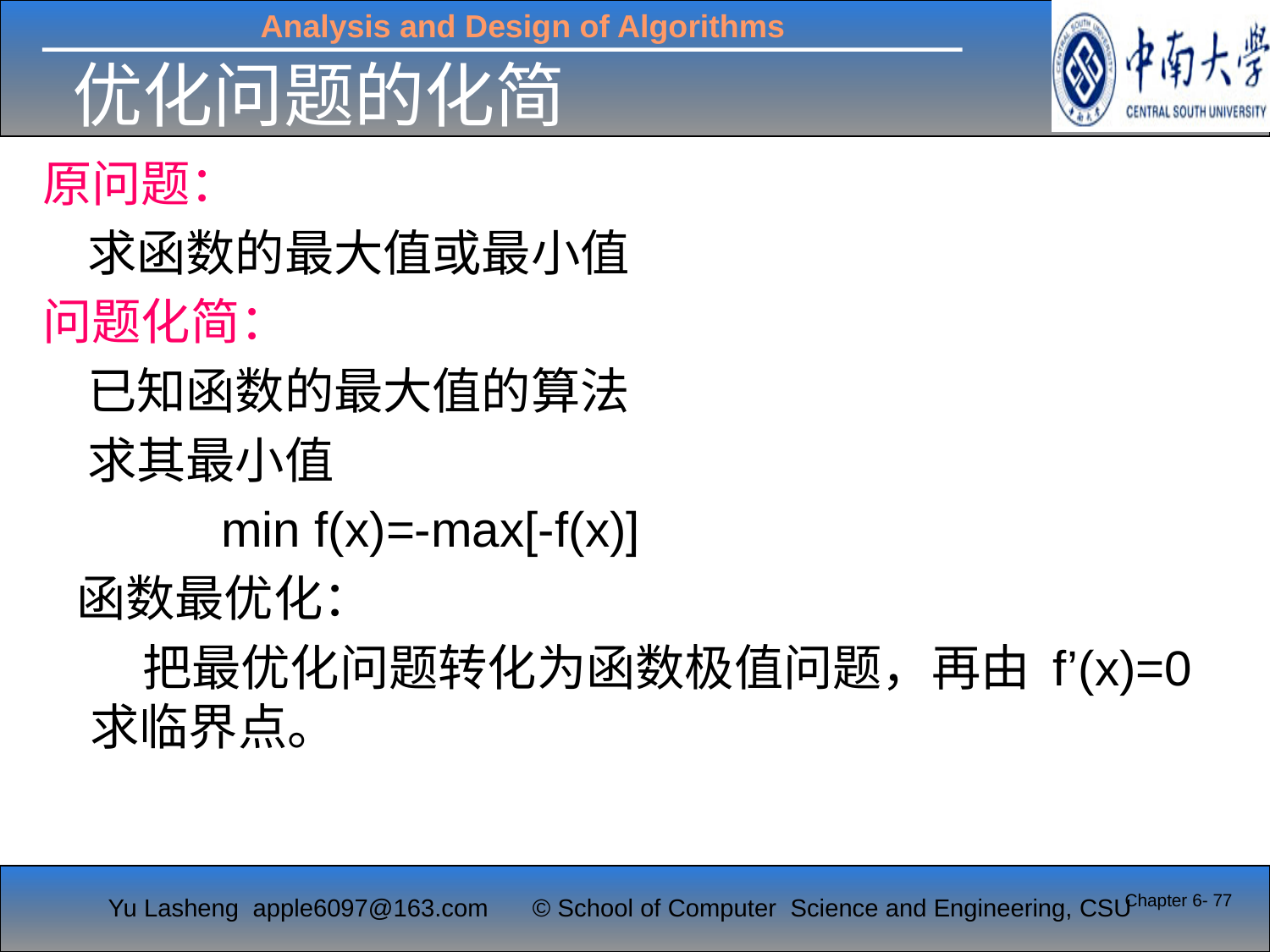

# 优化问题的化简
原问题：
   求函数的最大值或最小值
问题化简：
   已知函数的最大值的算法
   求其最小值
             min f(x)=-max[-f(x)]
  函数最优化：
        把最优化问题转化为函数极值问题，再由 f’(x)=0求临界点。
Chapter 6- 77